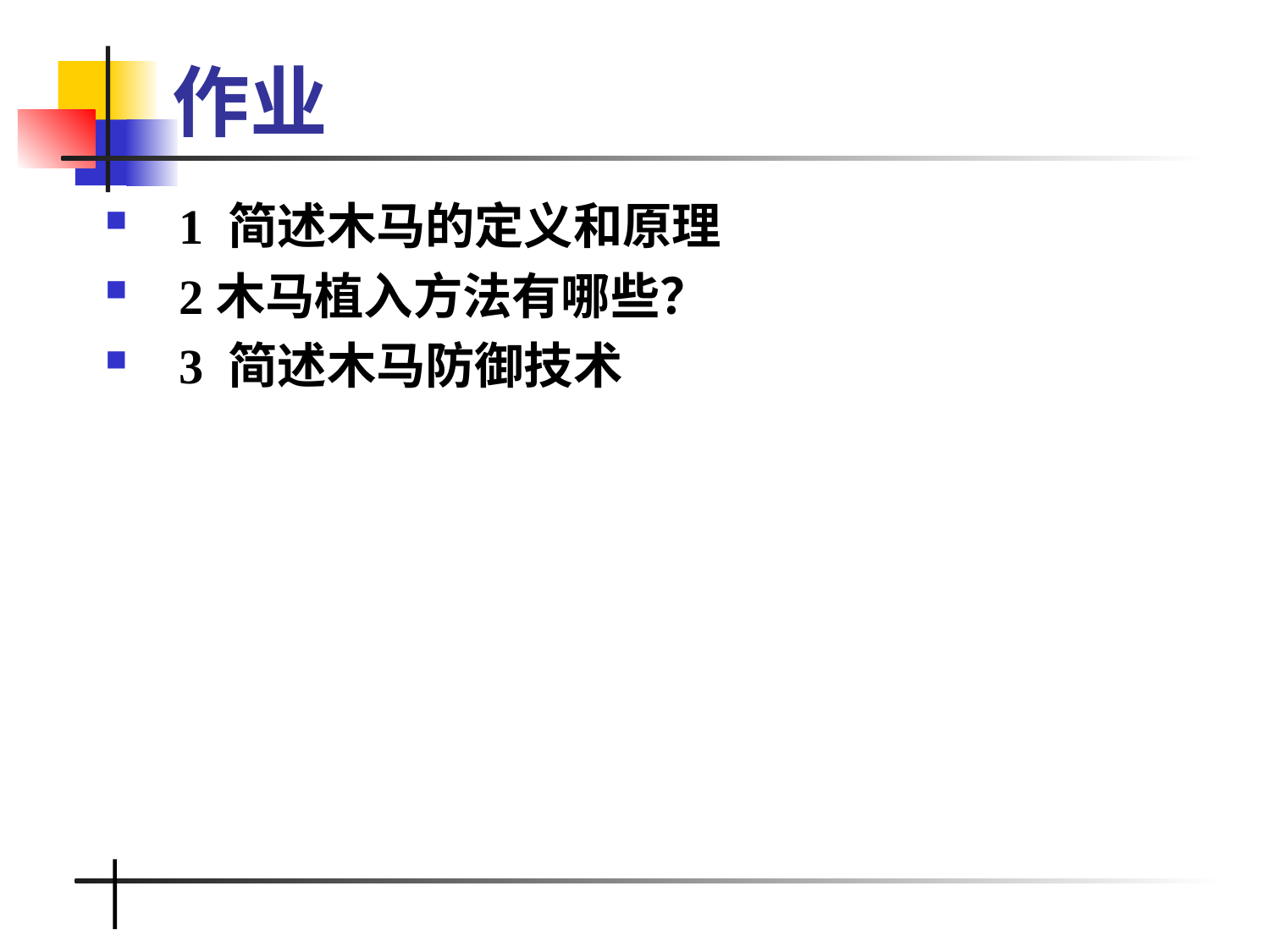

# 作业
1 简述木马的定义和原理
2木马植入方法有哪些？
3 简述木马防御技术